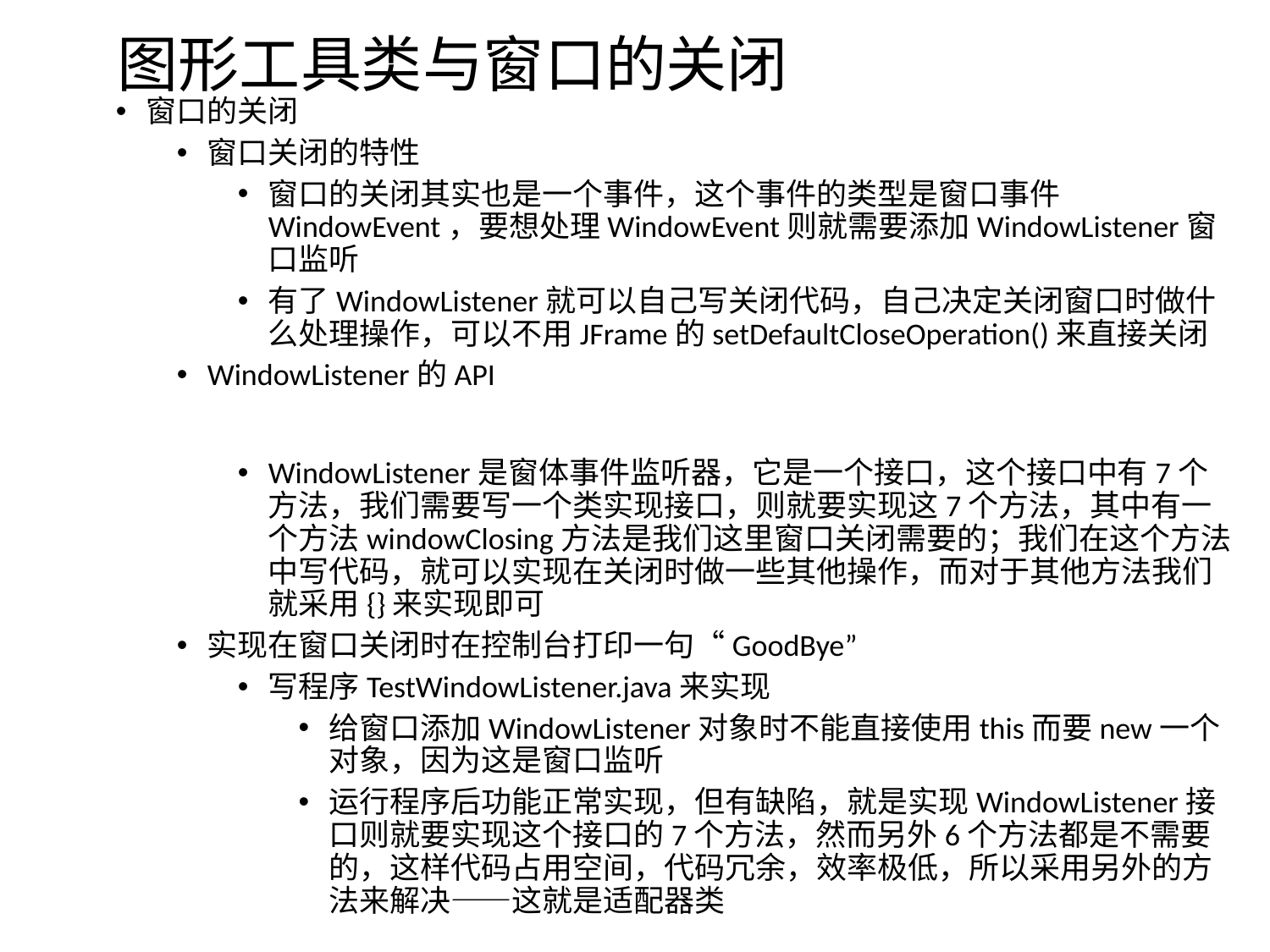

# 图形工具类与窗口的关闭
窗口的关闭
窗口关闭的特性
窗口的关闭其实也是一个事件，这个事件的类型是窗口事件WindowEvent，要想处理WindowEvent则就需要添加WindowListener窗口监听
有了WindowListener就可以自己写关闭代码，自己决定关闭窗口时做什么处理操作，可以不用JFrame的setDefaultCloseOperation()来直接关闭
WindowListener的API

WindowListener是窗体事件监听器，它是一个接口，这个接口中有7个方法，我们需要写一个类实现接口，则就要实现这7个方法，其中有一个方法windowClosing方法是我们这里窗口关闭需要的；我们在这个方法中写代码，就可以实现在关闭时做一些其他操作，而对于其他方法我们就采用{}来实现即可
实现在窗口关闭时在控制台打印一句“GoodBye”
写程序TestWindowListener.java来实现
给窗口添加WindowListener对象时不能直接使用this而要new一个对象，因为这是窗口监听
运行程序后功能正常实现，但有缺陷，就是实现WindowListener接口则就要实现这个接口的7个方法，然而另外6个方法都是不需要的，这样代码占用空间，代码冗余，效率极低，所以采用另外的方法来解决——这就是适配器类